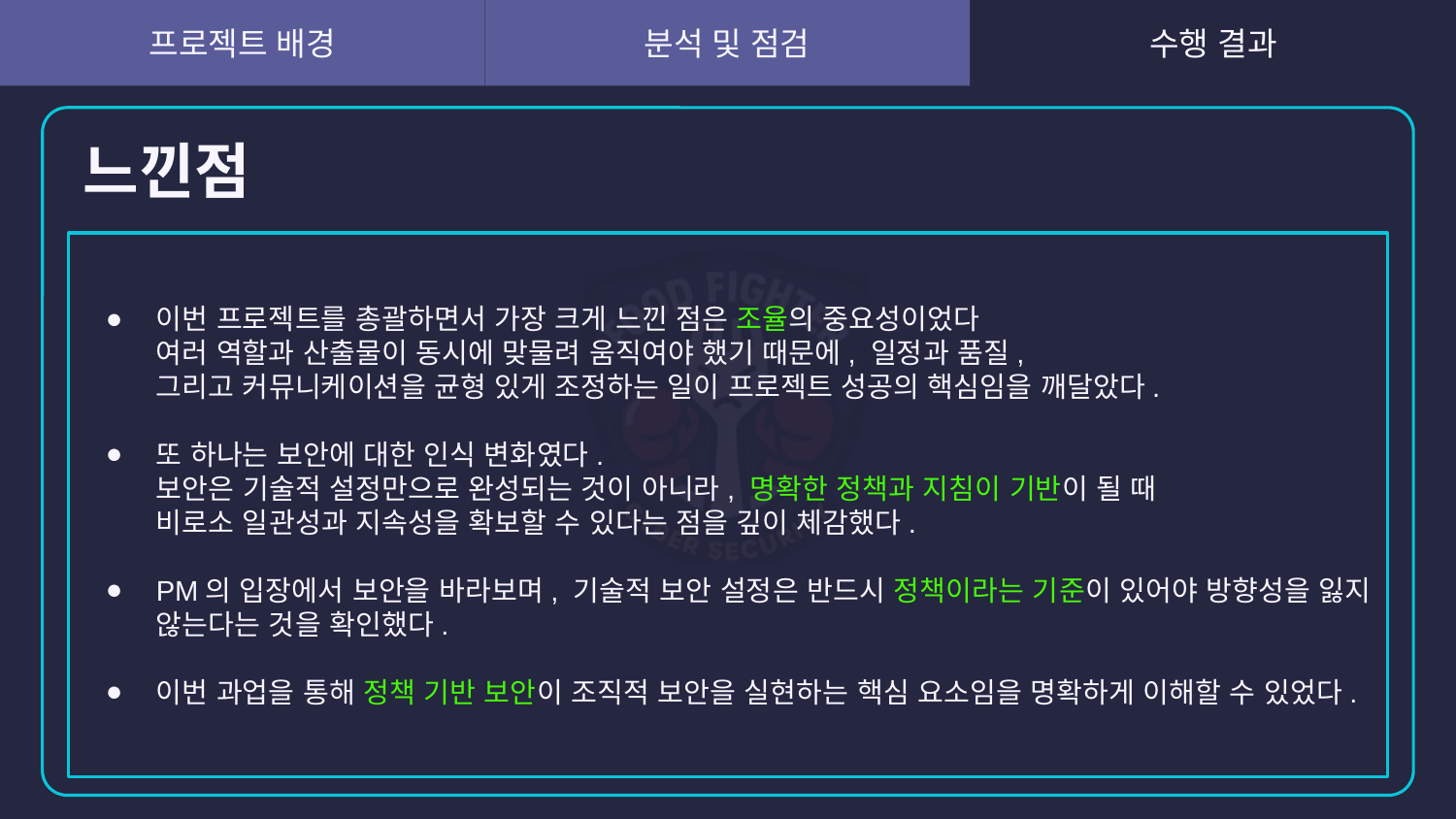

# 느낀점
이번 프로젝트를 총괄하면서 가장 크게 느낀 점은 조율의 중요성이었다
여러 역할과 산출물이 동시에 맞물려 움직여야 했기 때문에, 일정과 품질,
그리고 커뮤니케이션을 균형 있게 조정하는 일이 프로젝트 성공의 핵심임을 깨달았다.

또 하나는 보안에 대한 인식 변화였다.
보안은 기술적 설정만으로 완성되는 것이 아니라, 명확한 정책과 지침이 기반이 될 때
비로소 일관성과 지속성을 확보할 수 있다는 점을 깊이 체감했다.

PM의 입장에서 보안을 바라보며, 기술적 보안 설정은 반드시 정책이라는 기준이 있어야 방향성을 잃지 않는다는 것을 확인했다.

이번 과업을 통해 정책 기반 보안이 조직적 보안을 실현하는 핵심 요소임을 명확하게 이해할 수 있었다.